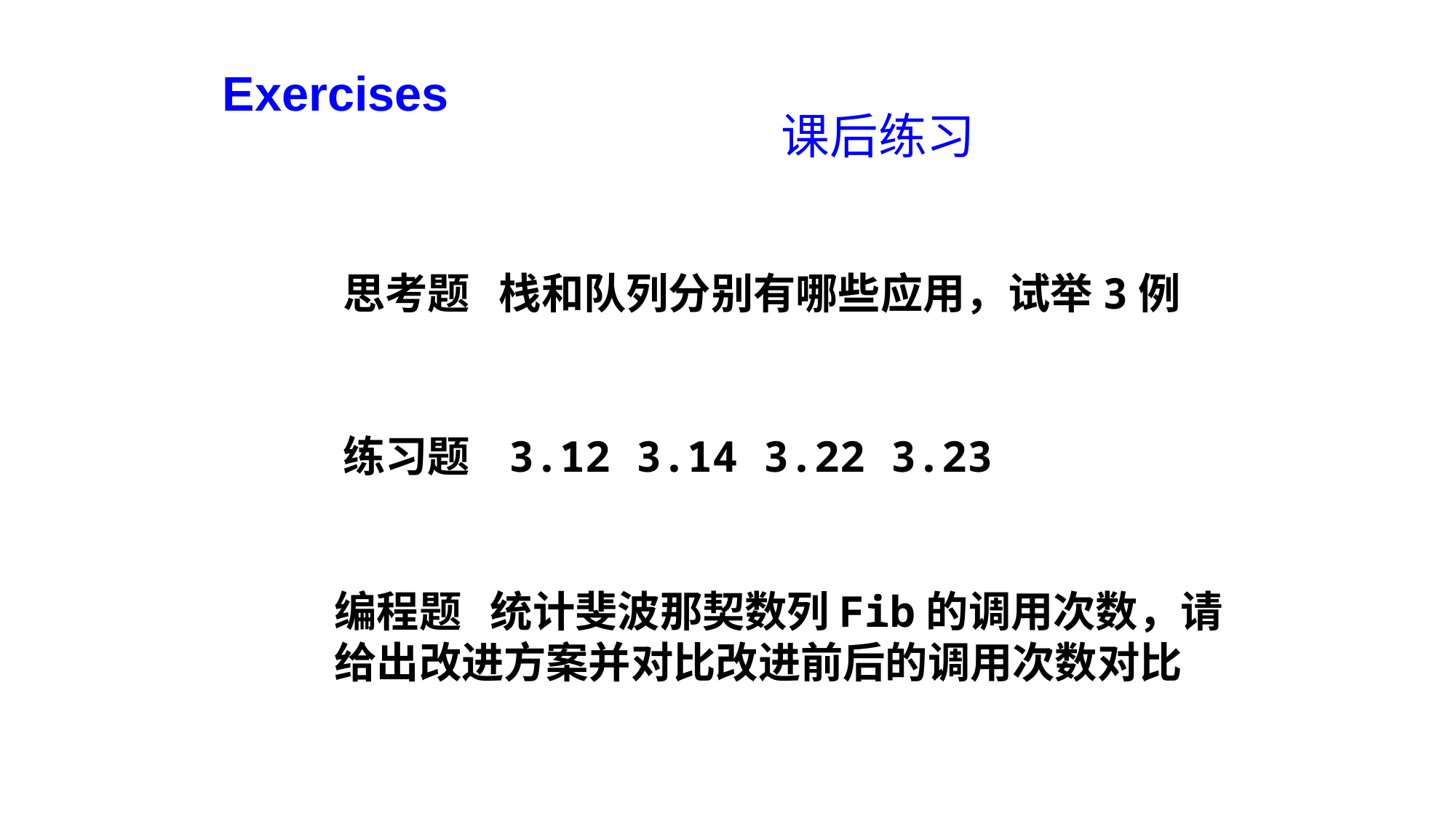

Exercises
课后练习
思考题   栈和队列分别有哪些应用，试举3例
练习题   3.12 3.14 3.22 3.23
编程题   统计斐波那契数列Fib的调用次数，请给出改进方案并对比改进前后的调用次数对比